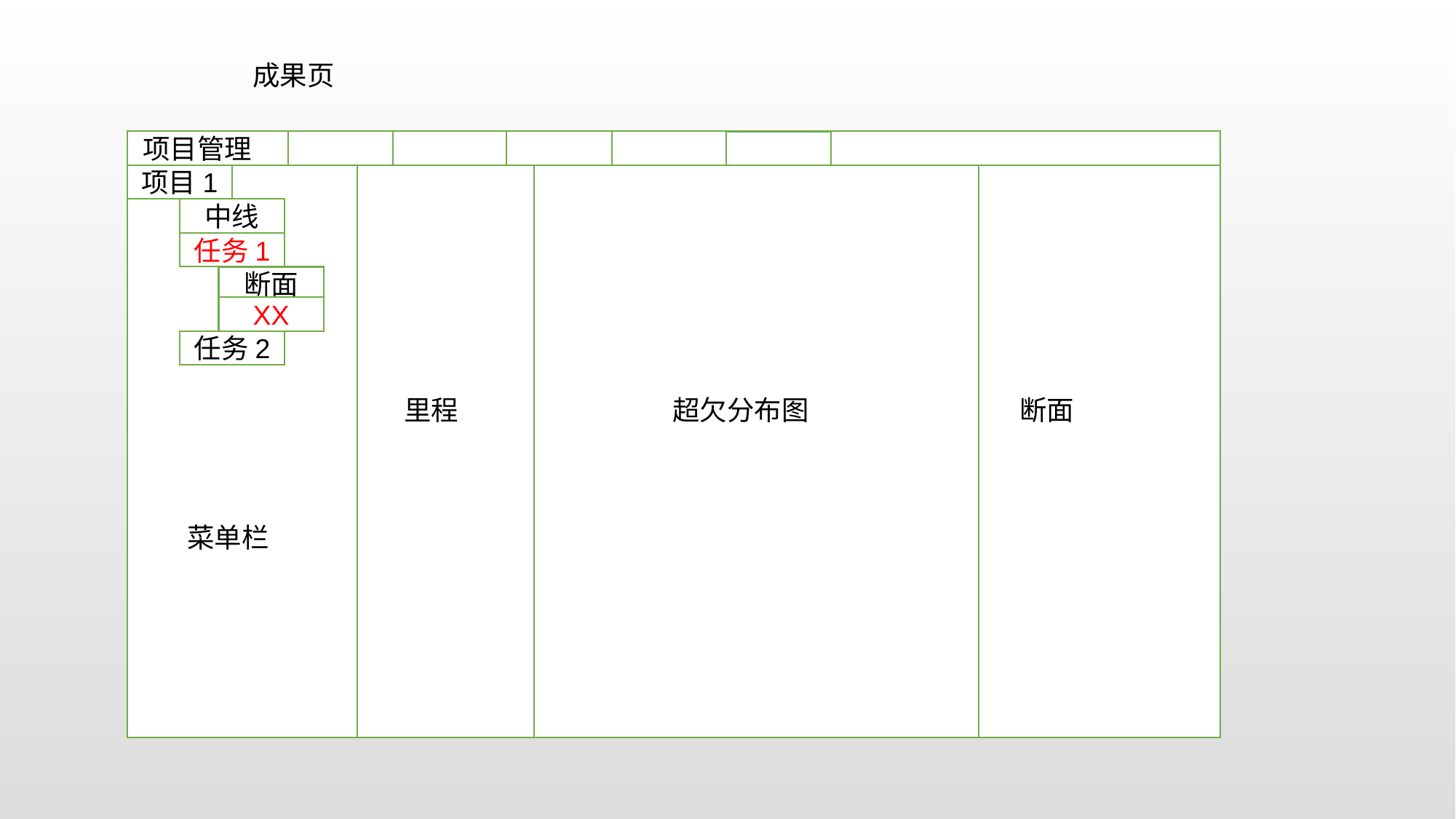

成果页
项目管理

项目1

中线
任务1
断面
XX
任务2
里程
超欠分布图
断面
菜单栏